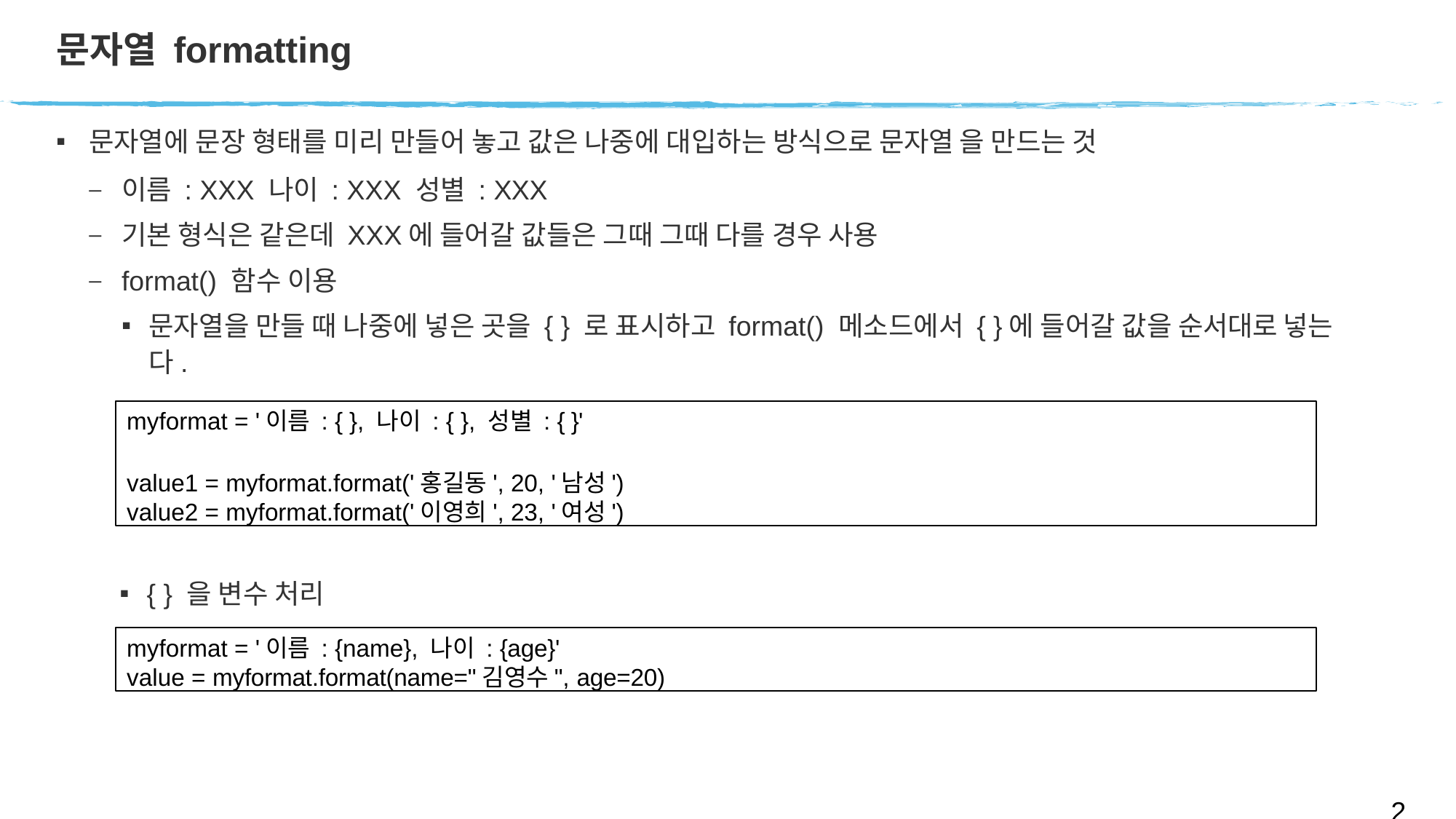

# 문자열 formatting
문자열에 문장 형태를 미리 만들어 놓고 값은 나중에 대입하는 방식으로 문자열 을 만드는 것
이름 : XXX 나이 : XXX 성별 : XXX
기본 형식은 같은데 XXX에 들어갈 값들은 그때 그때 다를 경우 사용
format() 함수 이용
문자열을 만들 때 나중에 넣은 곳을 { } 로 표시하고 format() 메소드에서 { }에 들어갈 값을 순서대로 넣는다.
myformat = '이름 : { }, 나이 : { }, 성별 : { }'
value1 = myformat.format('홍길동', 20, '남성') value2 = myformat.format('이영희', 23, '여성')
{ } 을 변수 처리
myformat = '이름 : {name}, 나이 : {age}'
value = myformat.format(name="김영수", age=20)
21